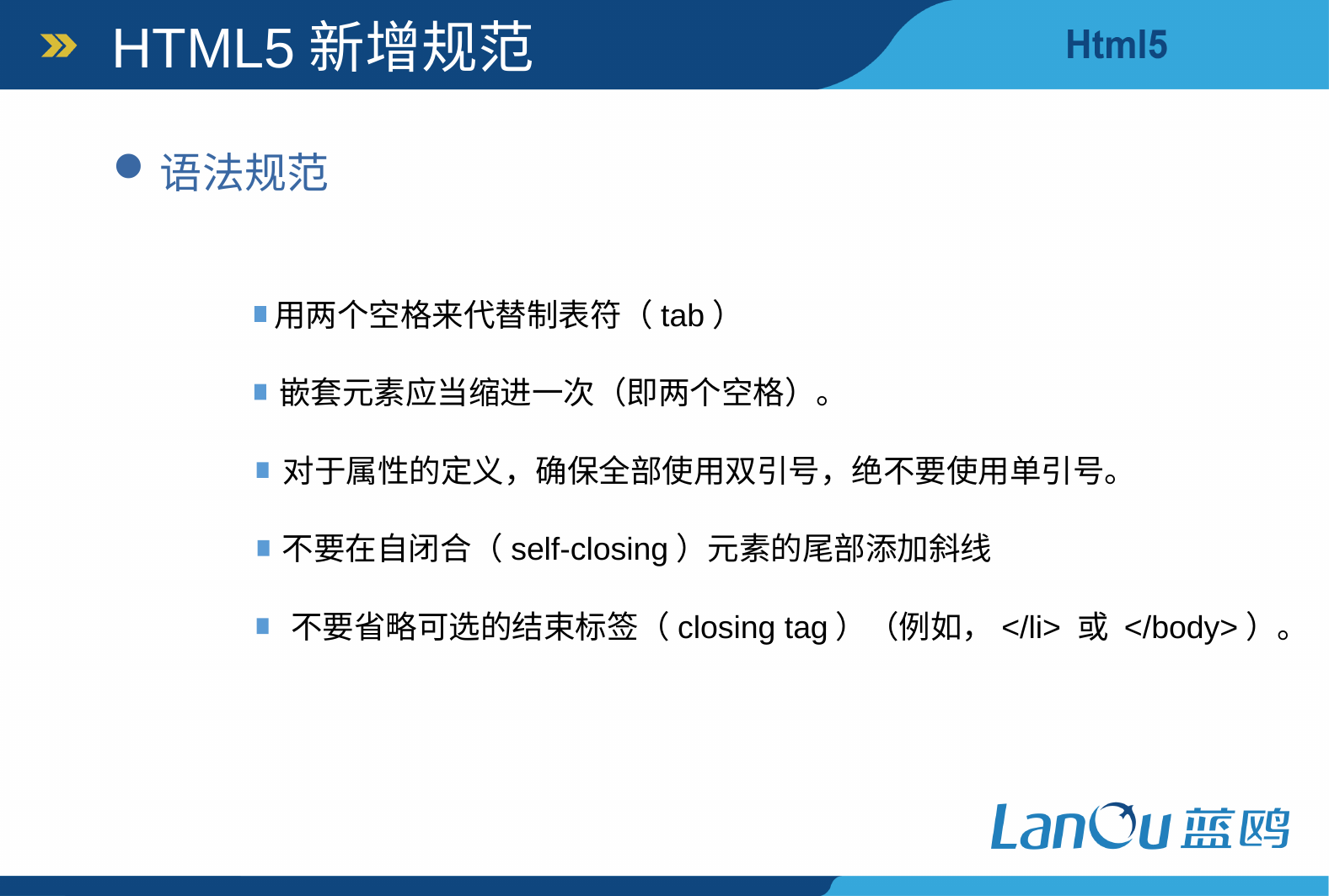

HTML5新增规范
语法规范
用两个空格来代替制表符（tab）

嵌套元素应当缩进一次（即两个空格）。

对于属性的定义，确保全部使用双引号，绝不要使用单引号。

不要在自闭合（self-closing）元素的尾部添加斜线

不要省略可选的结束标签（closing tag）（例如，</li> 或 </body>）。